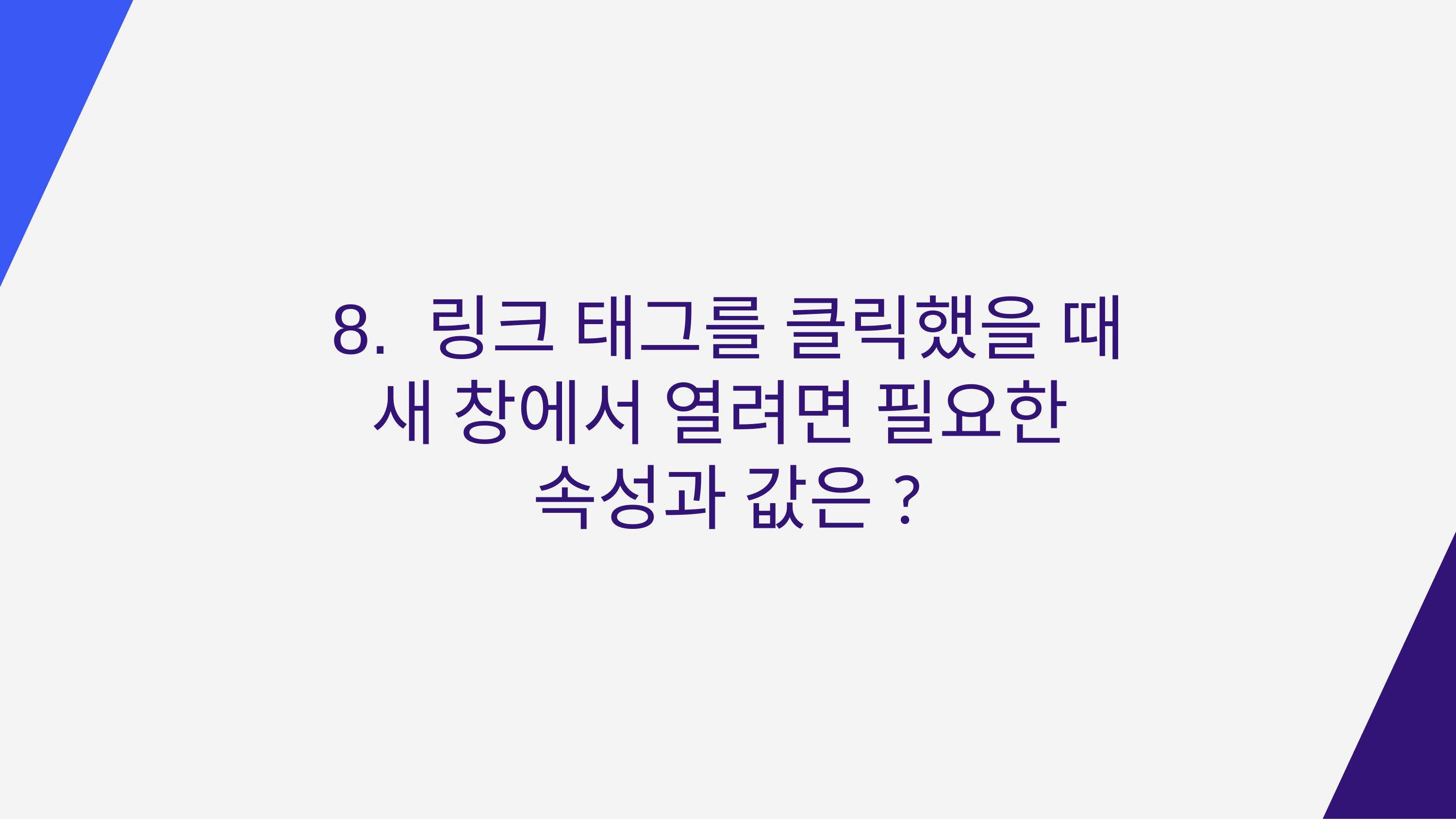

8. 링크 태그를 클릭했을 때 새 창에서 열려면 필요한
속성과 값은?